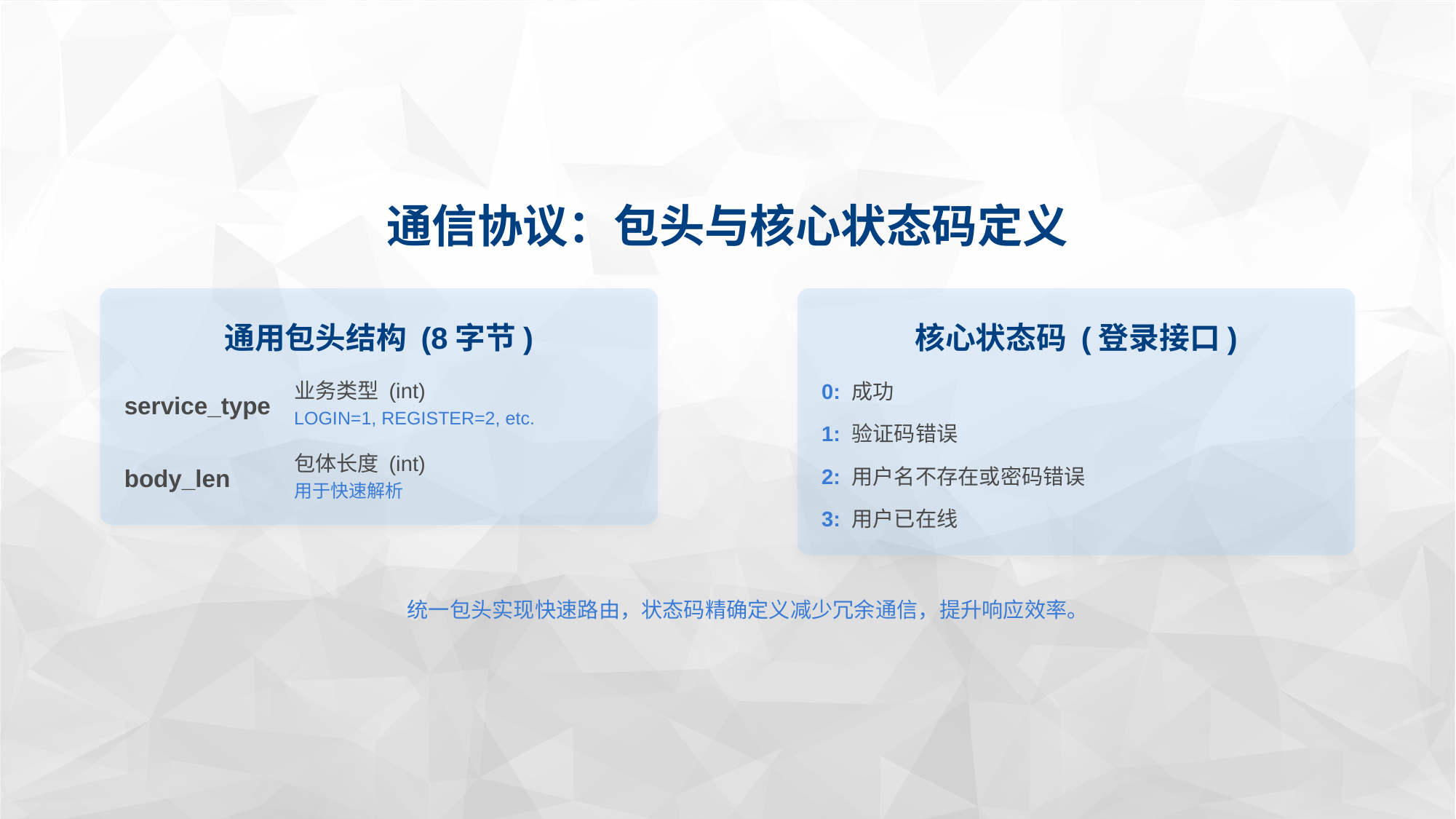

通信协议：包头与核心状态码定义

通用包头结构 (8字节)
核心状态码 (登录接口)
业务类型 (int)
LOGIN=1, REGISTER=2, etc.
0: 成功
service_type
1: 验证码错误
包体长度 (int)
用于快速解析
body_len
2: 用户名不存在或密码错误
3: 用户已在线
统一包头实现快速路由，状态码精确定义减少冗余通信，提升响应效率。